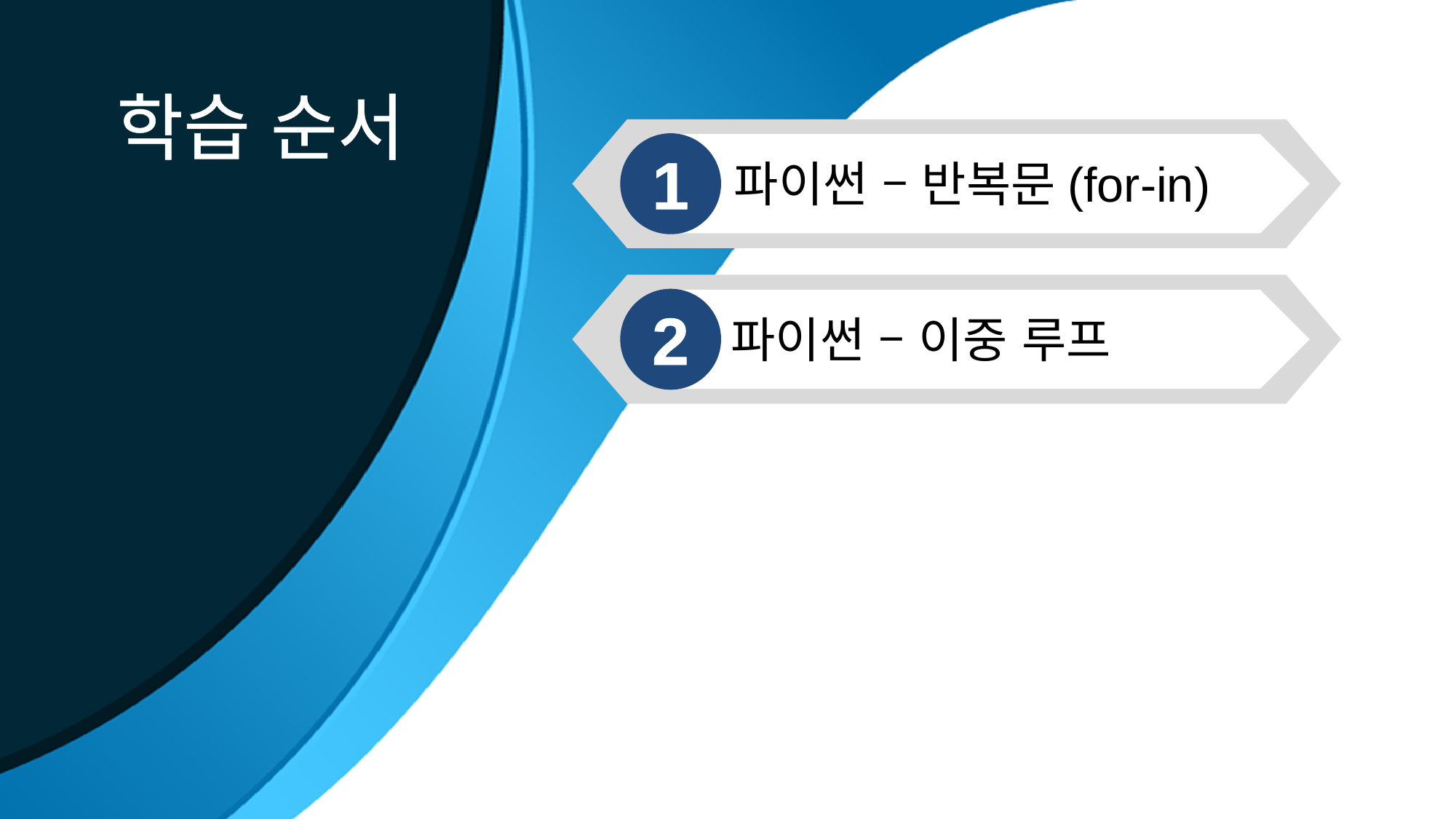

학습 순서

1
파이썬 – 반복문(for-in)

2
파이썬 – 이중 루프